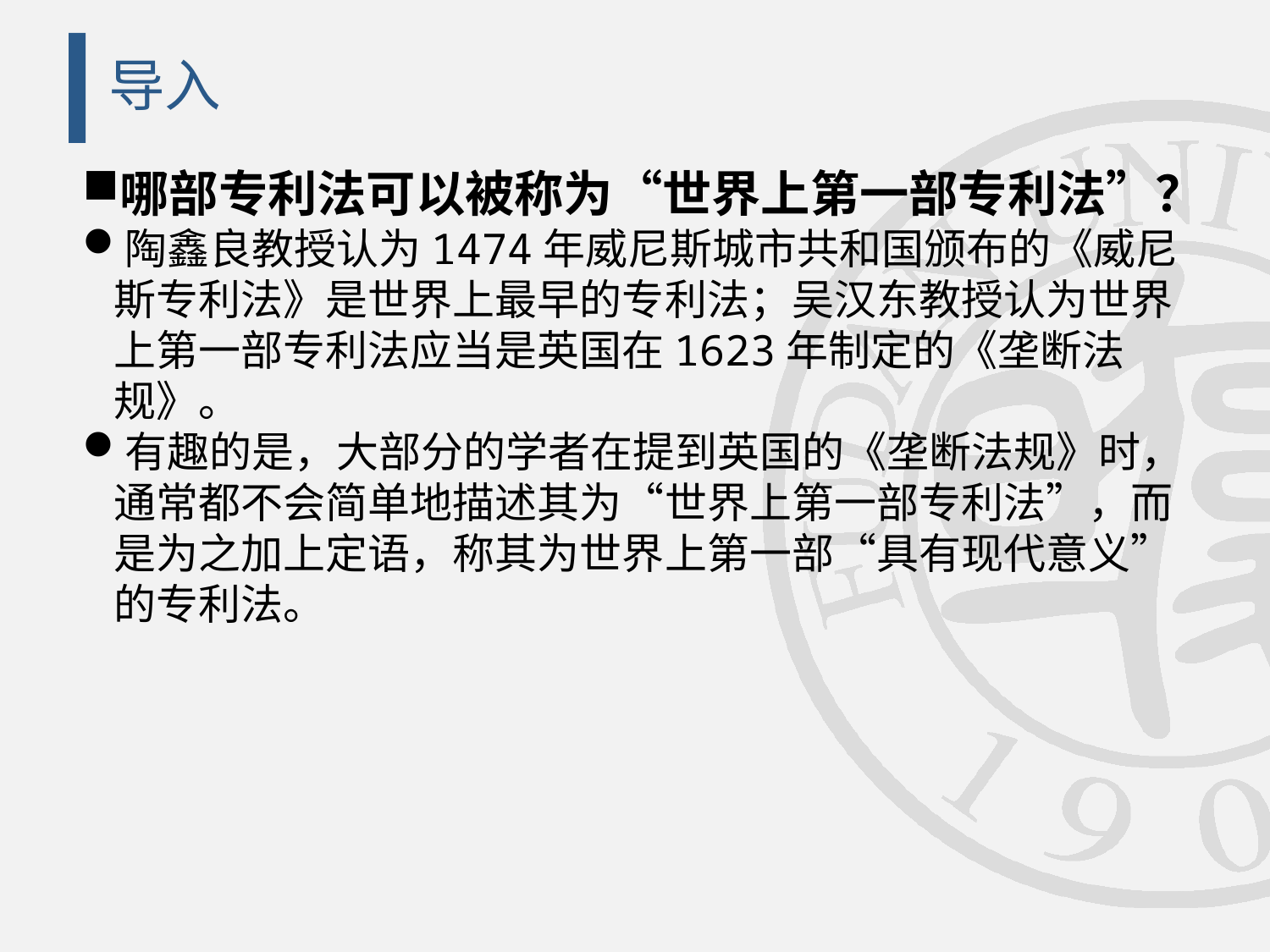

# 导入
哪部专利法可以被称为“世界上第一部专利法”？
陶鑫良教授认为1474年威尼斯城市共和国颁布的《威尼斯专利法》是世界上最早的专利法；吴汉东教授认为世界上第一部专利法应当是英国在1623年制定的《垄断法规》。
有趣的是，大部分的学者在提到英国的《垄断法规》时，通常都不会简单地描述其为“世界上第一部专利法”，而是为之加上定语，称其为世界上第一部“具有现代意义”的专利法。